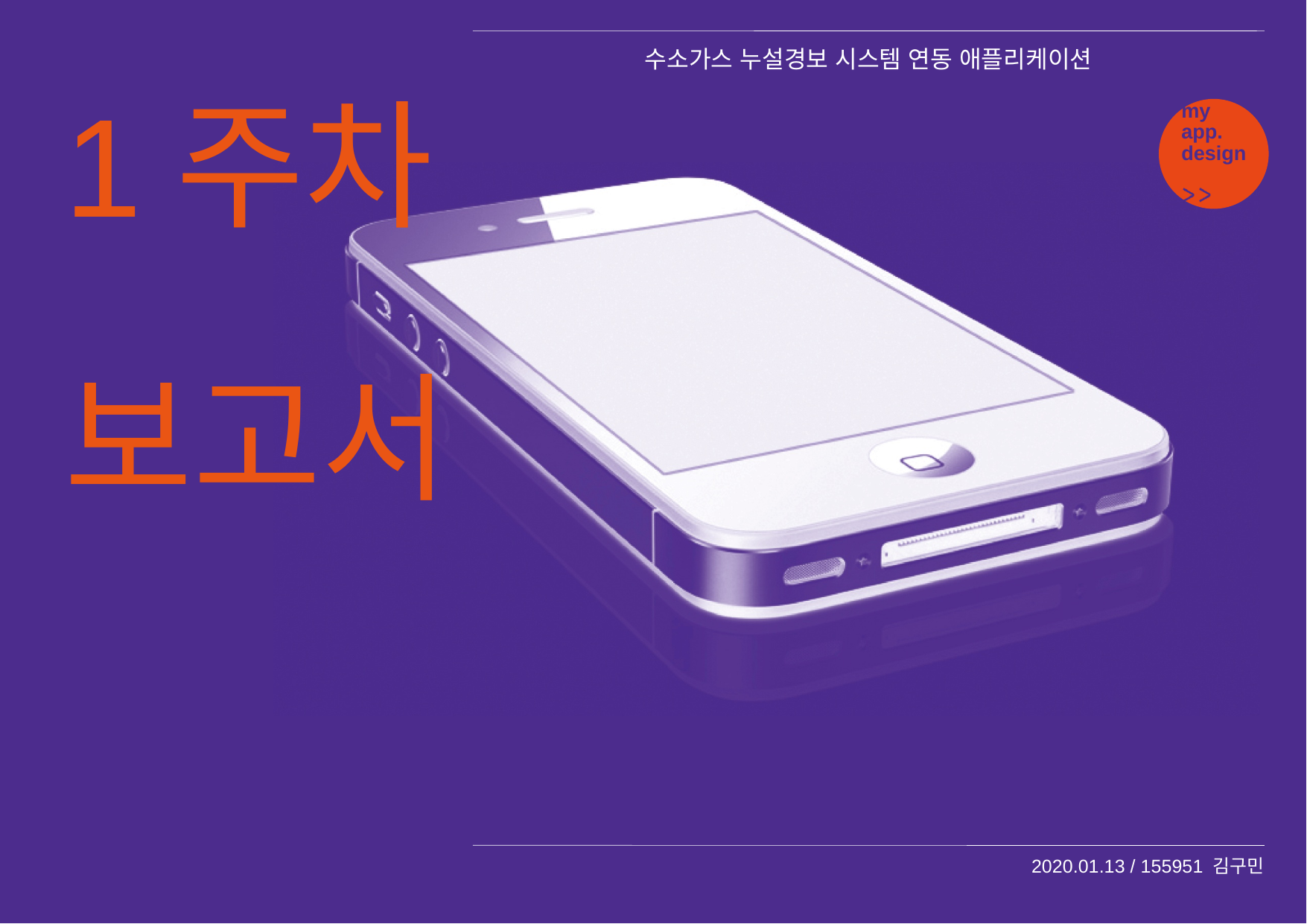

수소가스 누설경보 시스템 연동 애플리케이션
my
app.
design

1주차

보고서
2020.01.13 / 155951 김구민